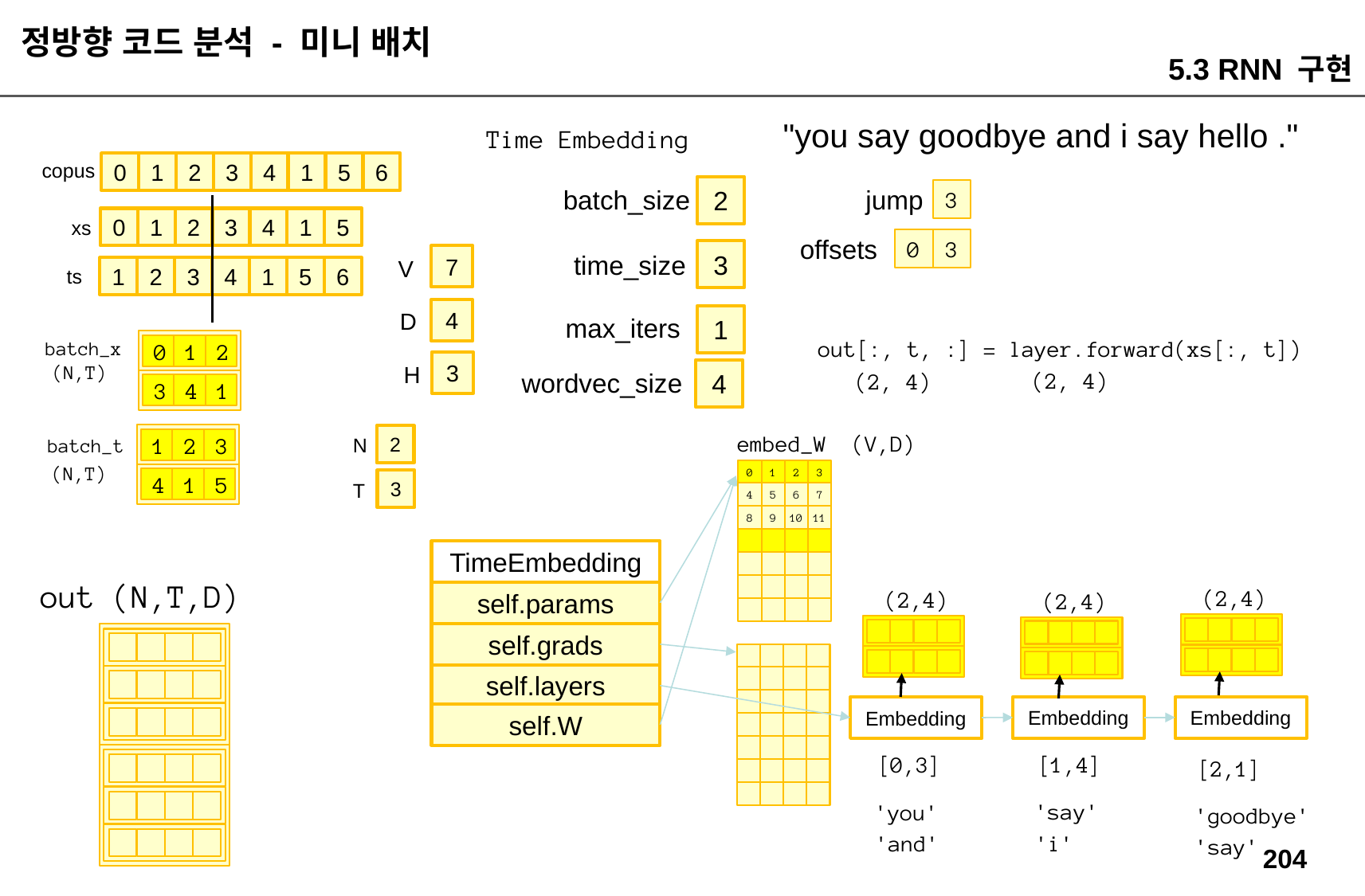

정방향 코드 분석 - 미니 배치
5.3 RNN 구현
"you say goodbye and i say hello ."
Time Embedding
copus
0
1
2
3
4
1
5
6
2
jump
batch_size
3
0
1
2
3
4
1
5
xs
offsets
0
3
3
time_size
7
V
1
2
3
4
1
5
6
ts
4
D
1
max_iters
out[:, t, :] = layer.forward(xs[:, t])
batch_x

0
1
2
3
(N,T)
H
4
(2, 4)
(2, 4)
wordvec_size

3
4
1
embed_W  (V,D)

2
batch_t
N
1
2
3
(N,T)
3
2
1
0

4
1
5
3
T
7
6
5
4
11
10
9
8

TimeEmbedding

out (N,T,D)

(2,4)
(2,4)
(2,4)
self.params

self.grads

self.layers

Embedding
Embedding
Embedding

self.W
[1,4]
[0,3]

[2,1]

'say'
'you'
'goodbye'
'i'
'and'

'say'